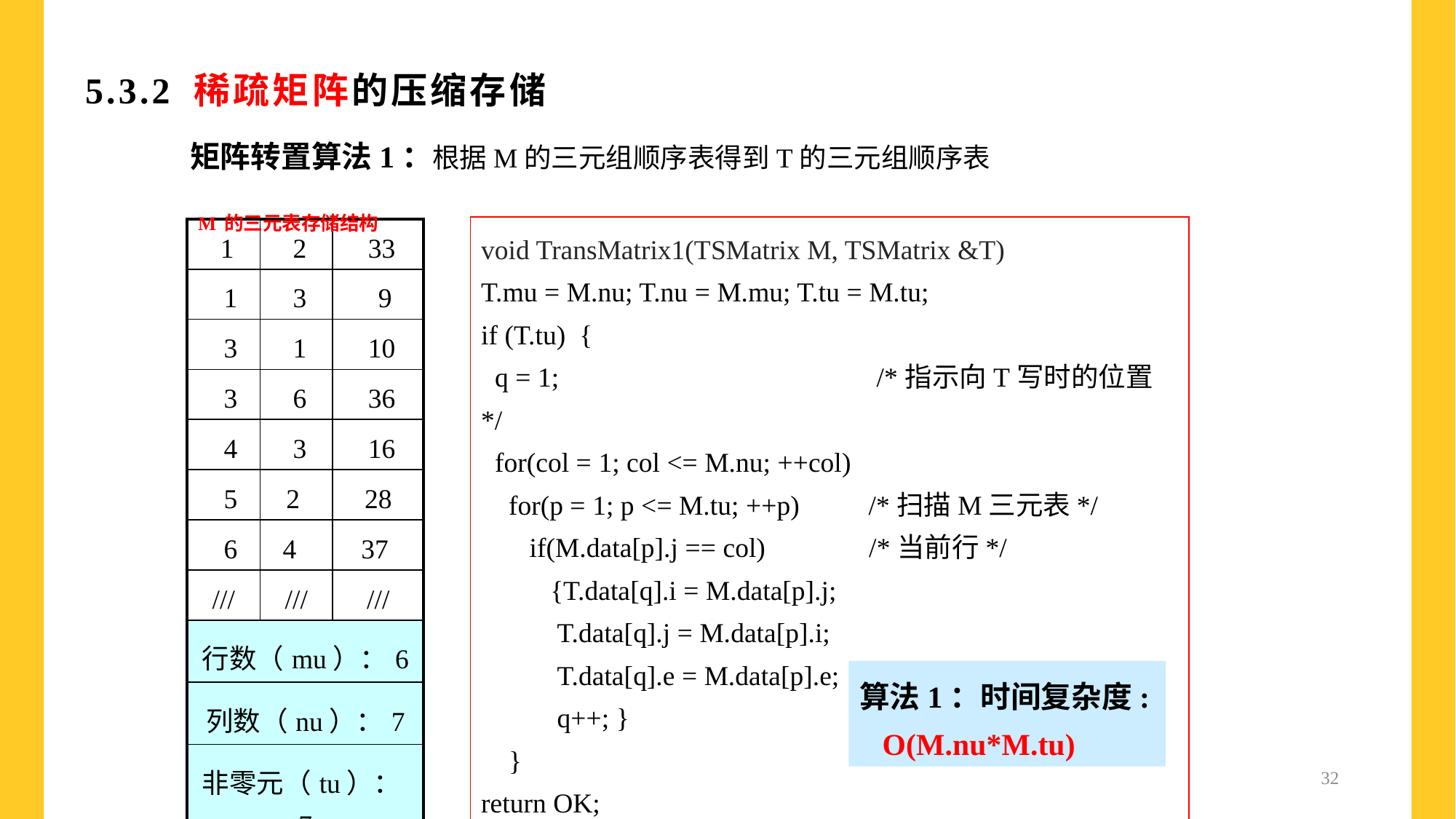

5.3.2 稀疏矩阵的压缩存储
矩阵转置算法1：根据M的三元组顺序表得到T的三元组顺序表
M的三元表存储结构
void TransMatrix1(TSMatrix M, TSMatrix &T)
T.mu = M.nu; T.nu = M.mu; T.tu = M.tu;
if (T.tu)  {
  q = 1;                                              /*指示向T写时的位置*/
  for(col = 1; col <= M.nu; ++col)
    for(p = 1; p <= M.tu; ++p)          /*扫描M三元表*/
       if(M.data[p].j == col)               /*当前行*/
          {T.data[q].i = M.data[p].j;
           T.data[q].j = M.data[p].i;
           T.data[q].e = M.data[p].e;
           q++; }
    }
return OK;
| 1 | 2 | 33 |
| --- | --- | --- |
| 1 | 3 | 9 |
| 3 | 1 | 10 |
| 3 | 6 | 36 |
| 4 | 3 | 16 |
| 5 | 2 | 28 |
| 6 | 4 | 37 |
| /// | /// | /// |
| 行数（mu）：6 |  |  |
| 列数（nu）：7 |  |  |
| 非零元（tu）：7 |  |  |
算法1：时间复杂度:    O(M.nu*M.tu)
32